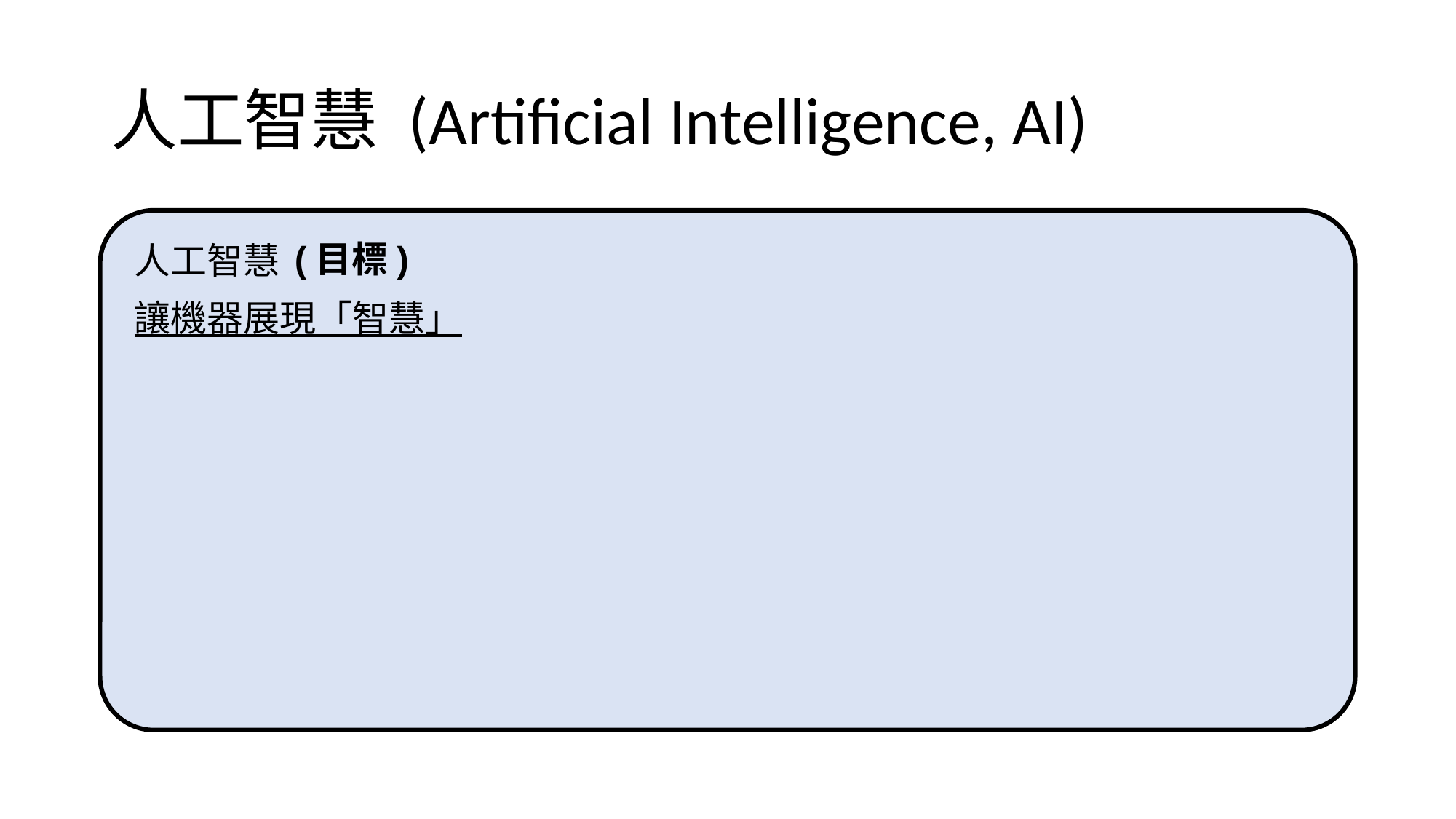

# 人工智慧 (Artificial Intelligence, AI)

(目標)
人工智慧
讓機器展現「智慧」